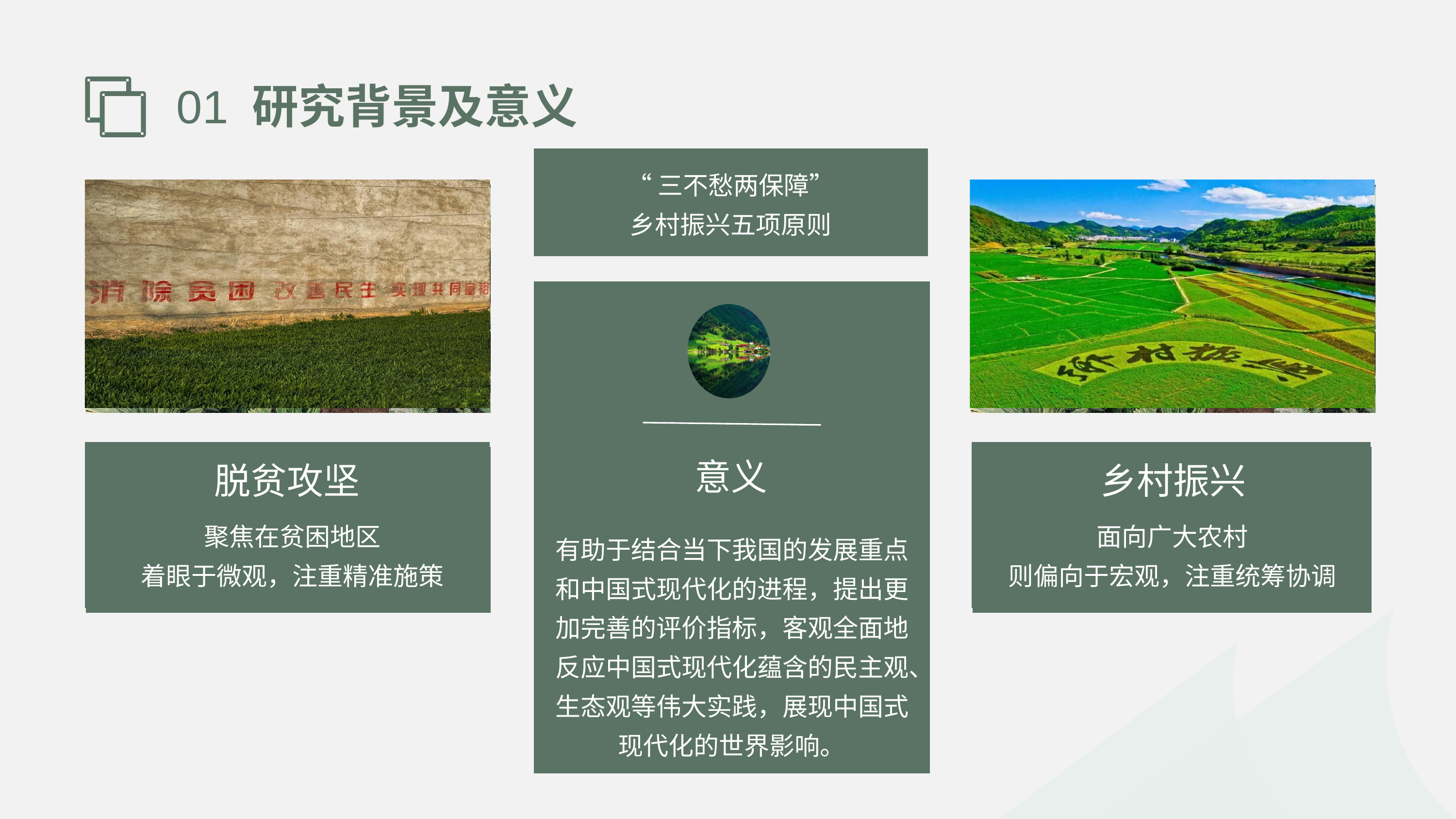

01 研究背景及意义

“三不愁两保障”
乡村振兴五项原则

乡村振兴
面向广大农村
则偏向于宏观，注重统筹协调

脱贫攻坚
聚焦在贫困地区
着眼于微观，注重精准施策

乡村振兴
面向广大农村
则偏向于宏观，注重统筹协调

脱贫攻坚
聚焦在贫困地区
着眼于微观，注重精准施策

意义
有助于结合当下我国的发展重点和中国式现代化的进程，提出更加完善的评价指标，客观全面地反应中国式现代化蕴含的民主观、生态观等伟大实践，展现中国式现代化的世界影响。